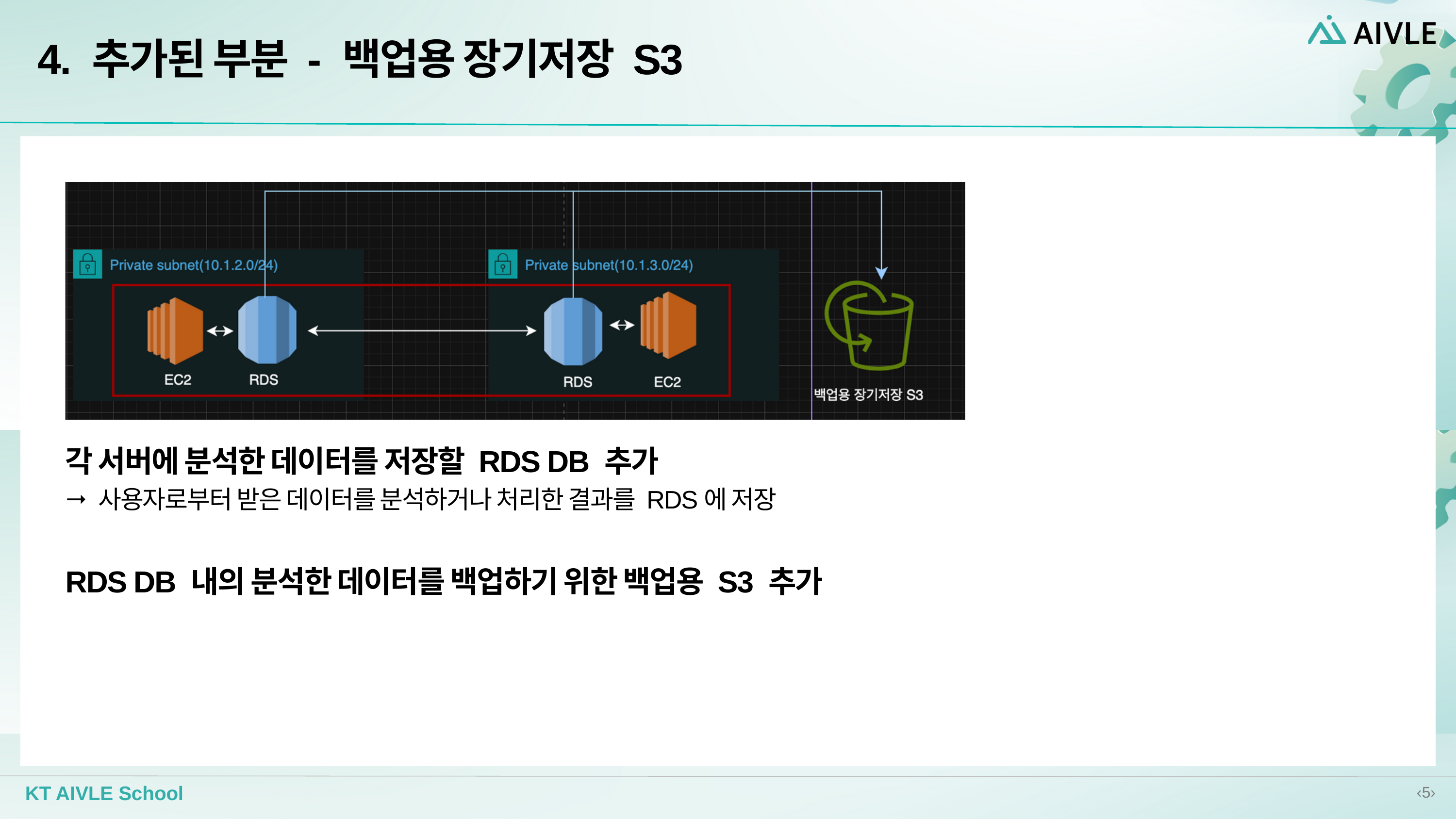

4. 추가된 부분 - 백업용 장기저장 S3

각 서버에 분석한 데이터를 저장할 RDS DB 추가
⭢ 사용자로부터 받은 데이터를 분석하거나 처리한 결과를 RDS에 저장

RDS DB 내의 분석한 데이터를 백업하기 위한 백업용 S3 추가

‹5›

KT AIVLE School